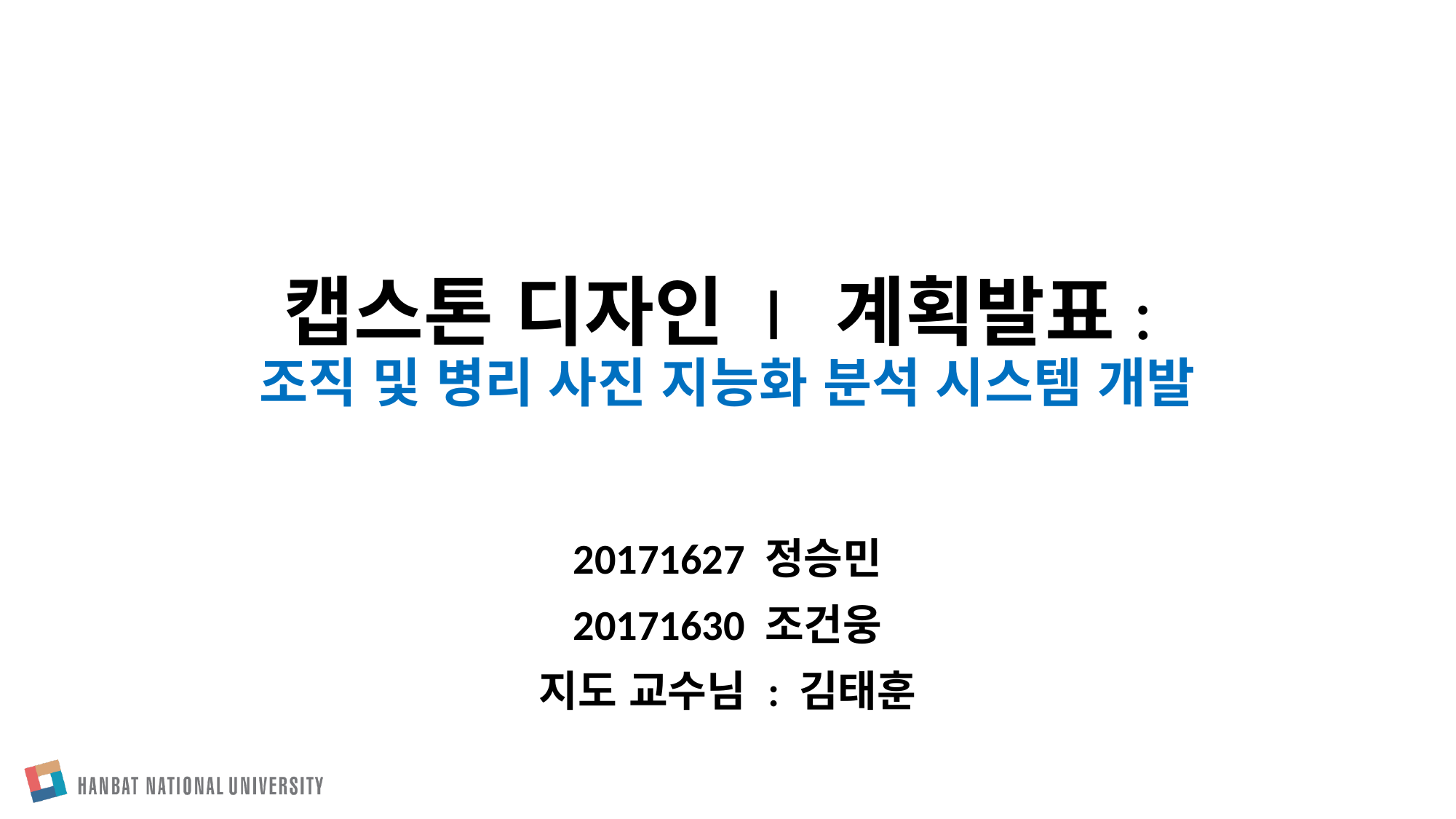

# 캡스톤 디자인 I  계획발표: 조직 및 병리 사진 지능화 분석 시스템 개발
20171627 정승민
20171630 조건웅
지도 교수님 : 김태훈